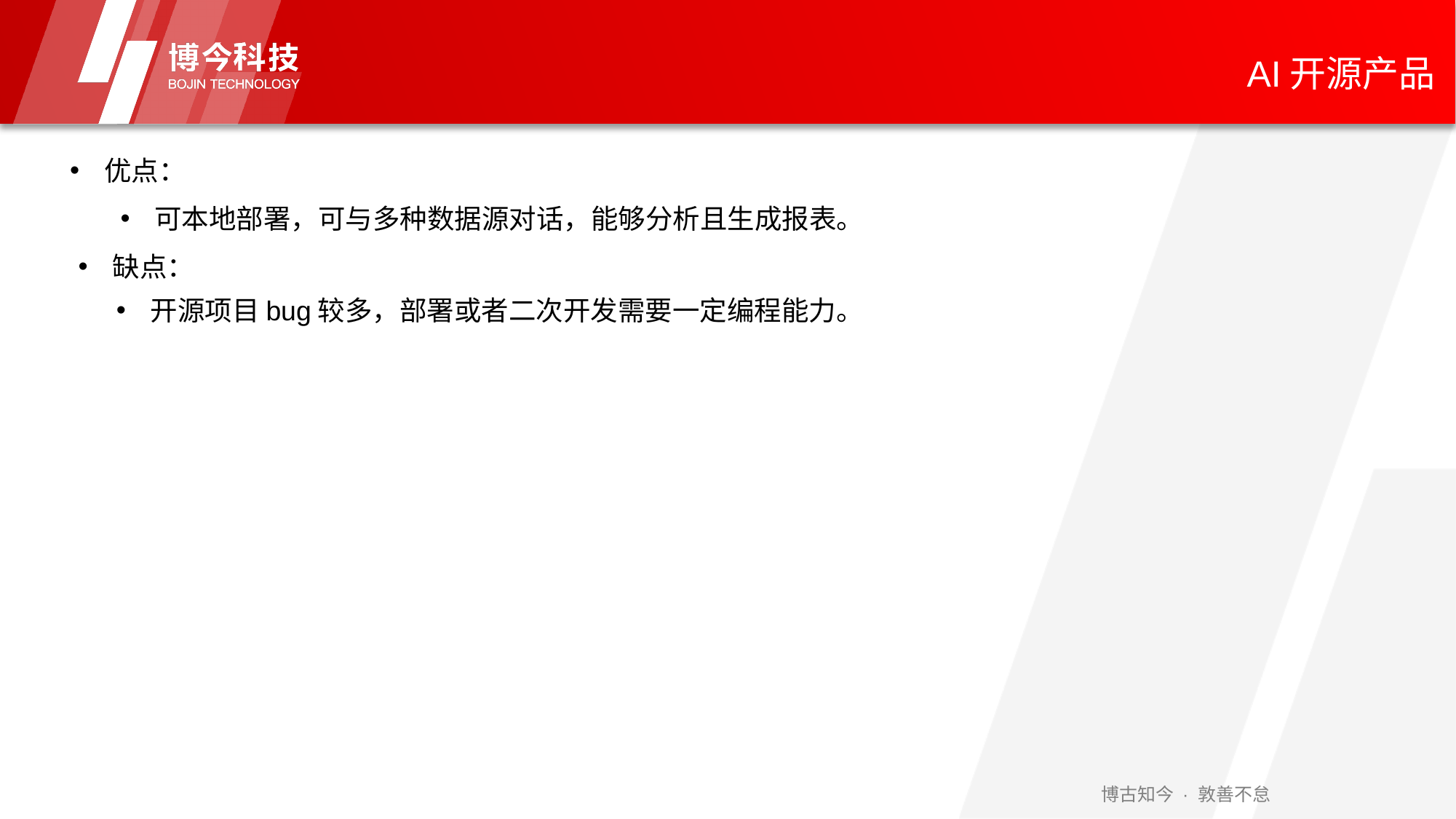

AI开源产品
优点：
可本地部署，可与多种数据源对话，能够分析且生成报表。
缺点：
开源项目bug较多，部署或者二次开发需要一定编程能力。